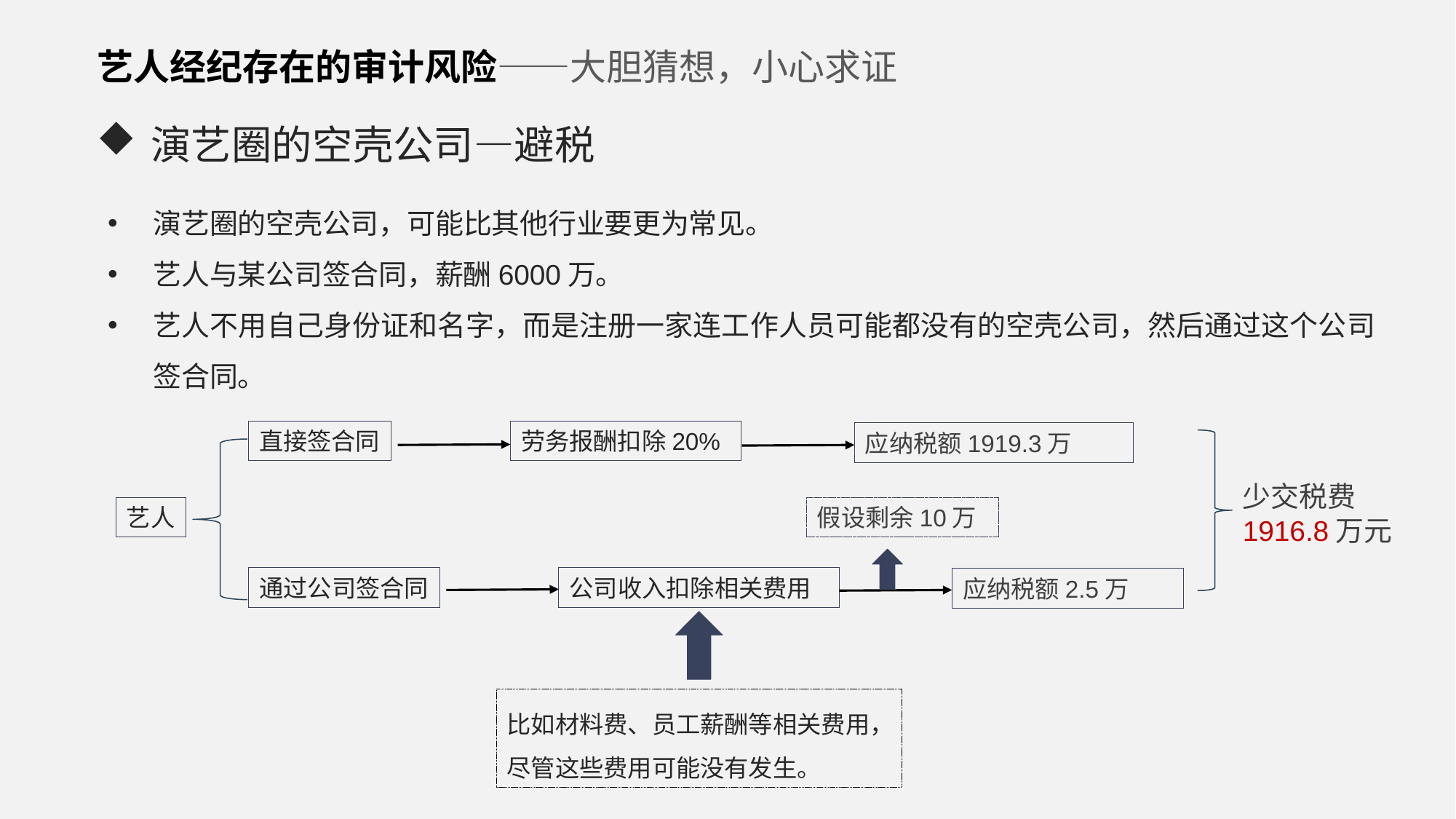

艺人经纪存在的审计风险——大胆猜想，小心求证
演艺圈的空壳公司—避税
演艺圈的空壳公司，可能比其他行业要更为常见。
艺人与某公司签合同，薪酬6000万。
艺人不用自己身份证和名字，而是注册一家连工作人员可能都没有的空壳公司，然后通过这个公司签合同。
直接签合同
劳务报酬扣除20%
应纳税额1919.3万

少交税费1916.8万元
艺人
假设剩余10万

通过公司签合同
公司收入扣除相关费用
应纳税额2.5万

比如材料费、员工薪酬等相关费用，尽管这些费用可能没有发生。